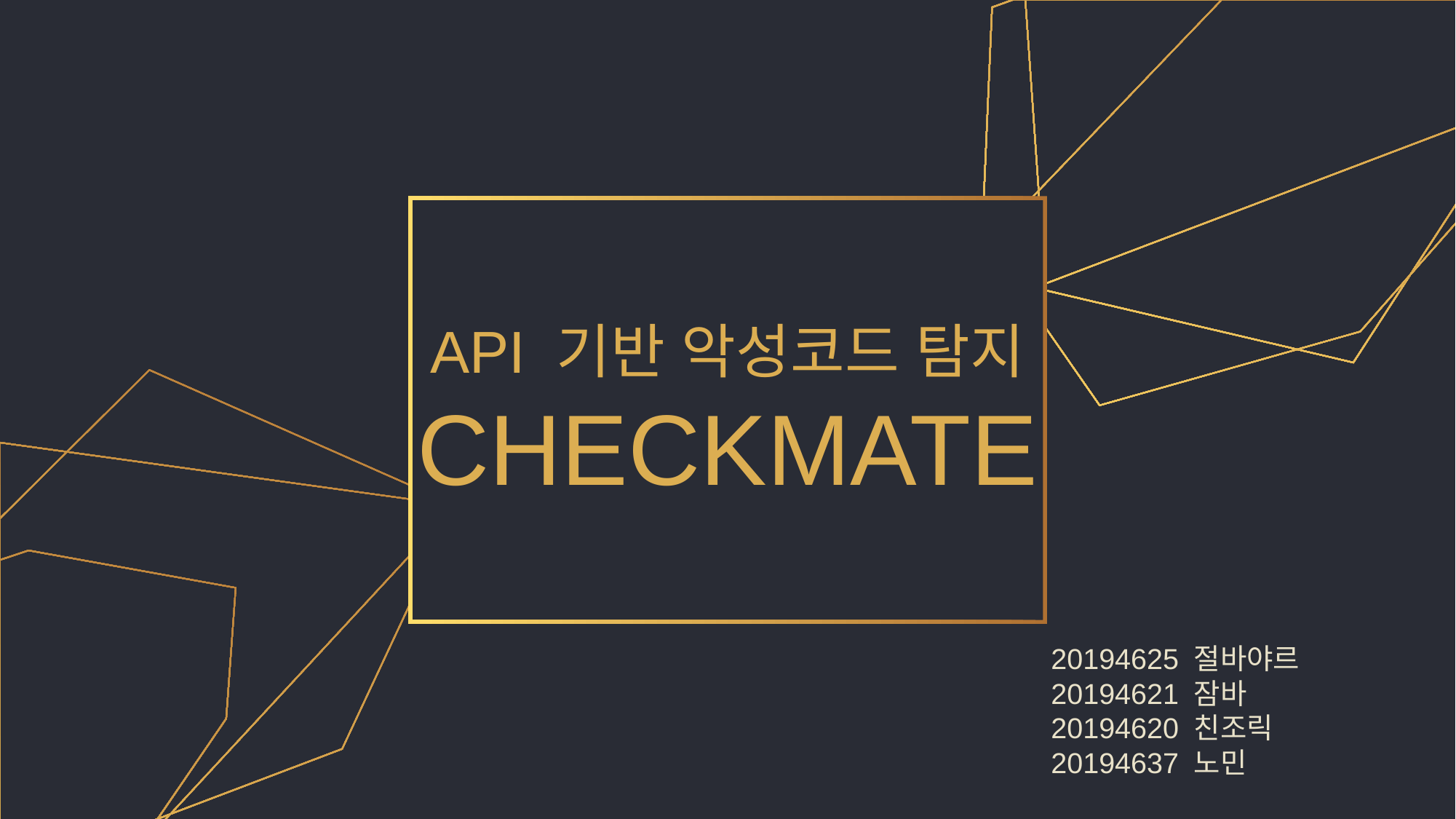

# API 기반 악성코드 탐지
CHECKMATE
20194625 절바야르
20194621 잠바
20194620 친조릭
20194637 노민